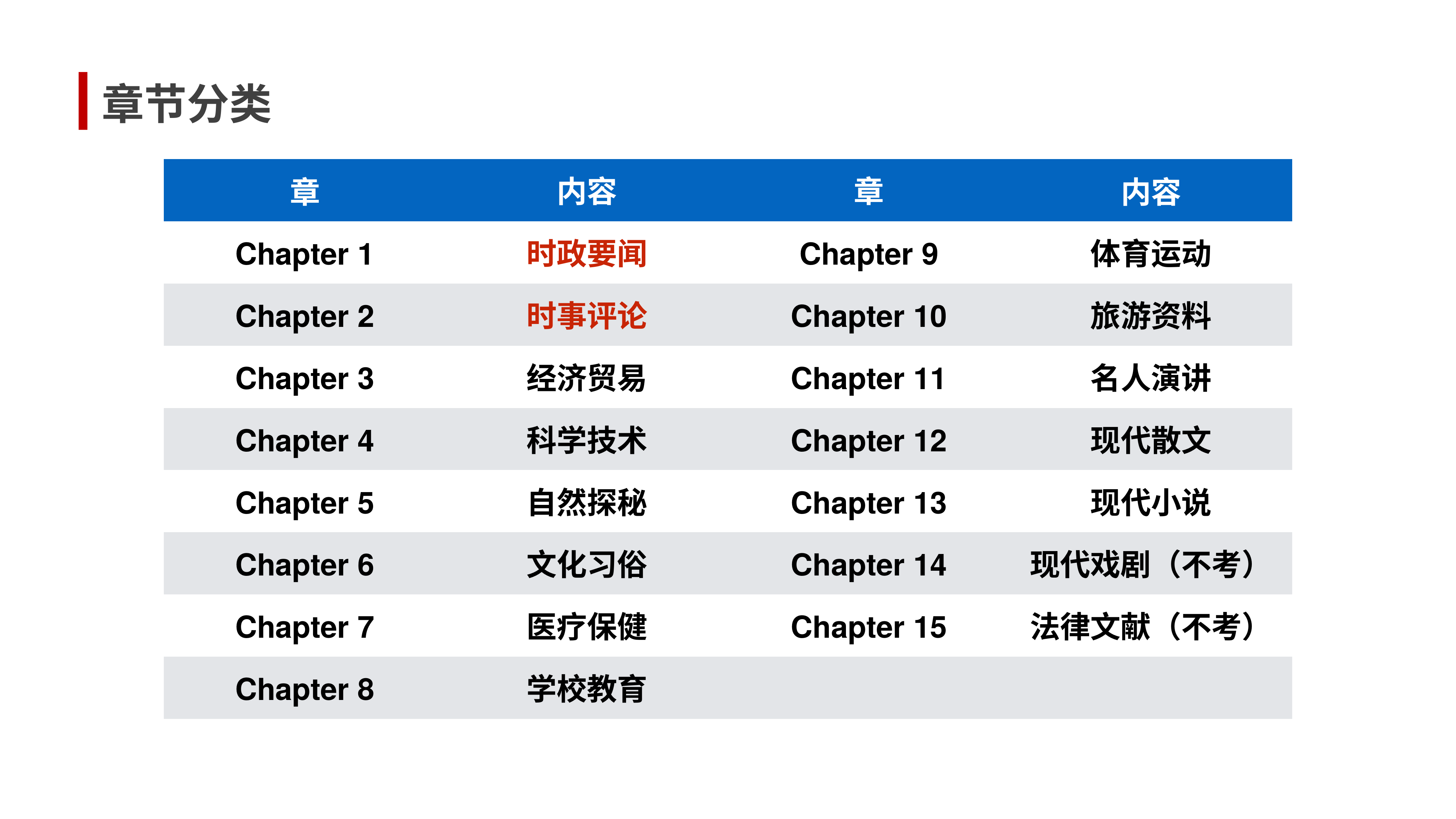

章节分类

| 章 | 内容 | 章 | 内容 |
| --- | --- | --- | --- |
| Chapter 1 | 时政要闻 | Chapter 9 | 体育运动 |
| Chapter 2 | 时事评论 | Chapter 10 | 旅游资料 |
| Chapter 3 | 经济贸易 | Chapter 11 | 名人演讲 |
| Chapter 4 | 科学技术 | Chapter 12 | 现代散文 |
| Chapter 5 | 自然探秘 | Chapter 13 | 现代小说 |
| Chapter 6 | 文化习俗 | Chapter 14 | 现代戏剧（不考） |
| Chapter 7 | 医疗保健 | Chapter 15 | 法律文献（不考） |
| Chapter 8 | 学校教育 |  |  |